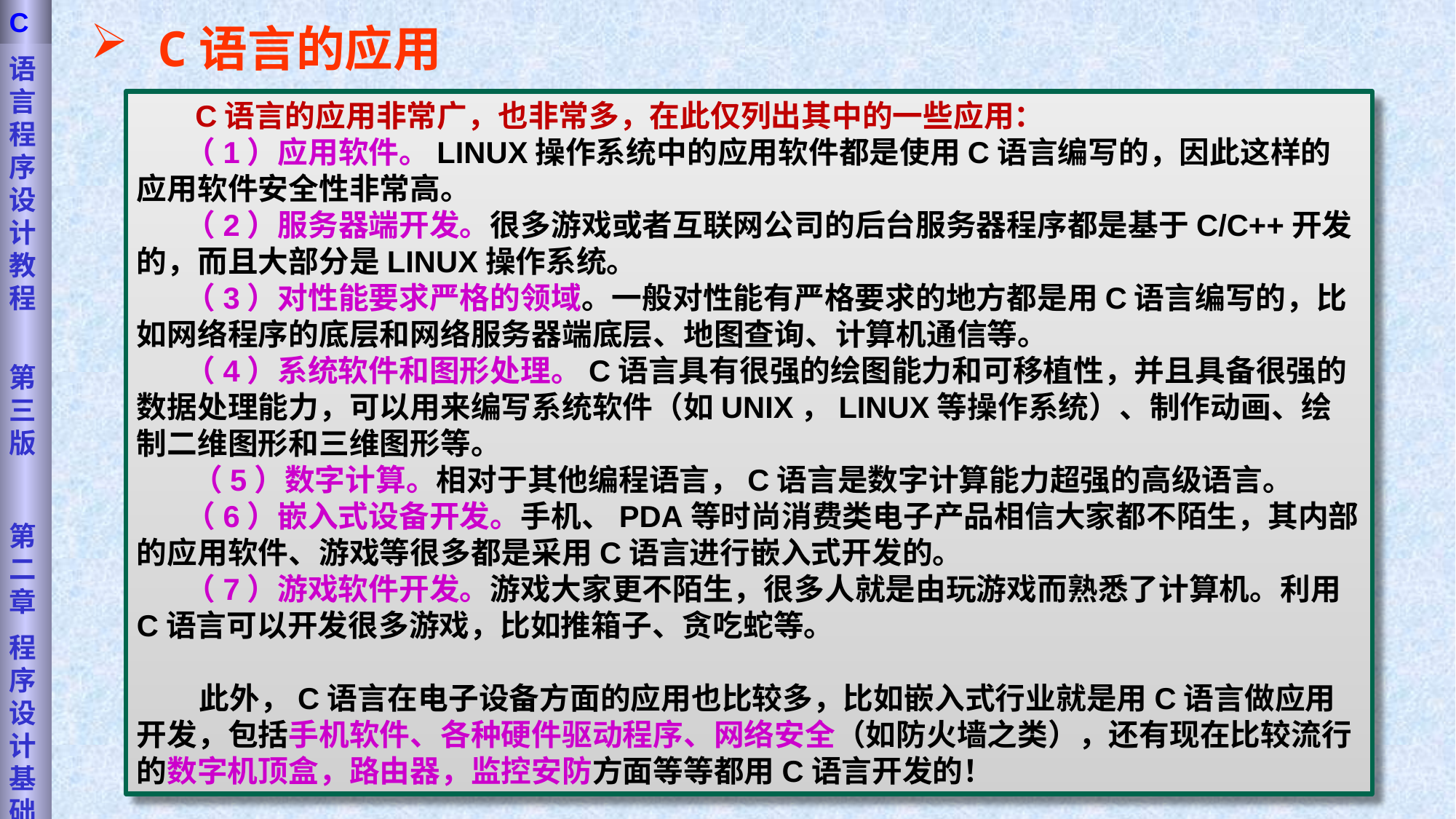

语言程序设计教程
第三版

第二章
程序设计基础
C
 C语言的应用
       C语言的应用非常广，也非常多，在此仅列出其中的一些应用：
      （1）应用软件。LINUX操作系统中的应用软件都是使用C语言编写的，因此这样的应用软件安全性非常高。
      （2）服务器端开发。很多游戏或者互联网公司的后台服务器程序都是基于C/C++开发的，而且大部分是LINUX操作系统。
      （3）对性能要求严格的领域。一般对性能有严格要求的地方都是用C语言编写的，比如网络程序的底层和网络服务器端底层、地图查询、计算机通信等。
      （4）系统软件和图形处理。C语言具有很强的绘图能力和可移植性，并且具备很强的数据处理能力，可以用来编写系统软件（如UNIX，LINUX等操作系统）、制作动画、绘制二维图形和三维图形等。
       （5）数字计算。相对于其他编程语言，C语言是数字计算能力超强的高级语言。
      （6）嵌入式设备开发。手机、PDA等时尚消费类电子产品相信大家都不陌生，其内部的应用软件、游戏等很多都是采用C语言进行嵌入式开发的。
      （7）游戏软件开发。游戏大家更不陌生，很多人就是由玩游戏而熟悉了计算机。利用C语言可以开发很多游戏，比如推箱子、贪吃蛇等。

        此外，C语言在电子设备方面的应用也比较多，比如嵌入式行业就是用C语言做应用开发，包括手机软件、各种硬件驱动程序、网络安全（如防火墙之类），还有现在比较流行的数字机顶盒，路由器，监控安防方面等等都用C语言开发的！